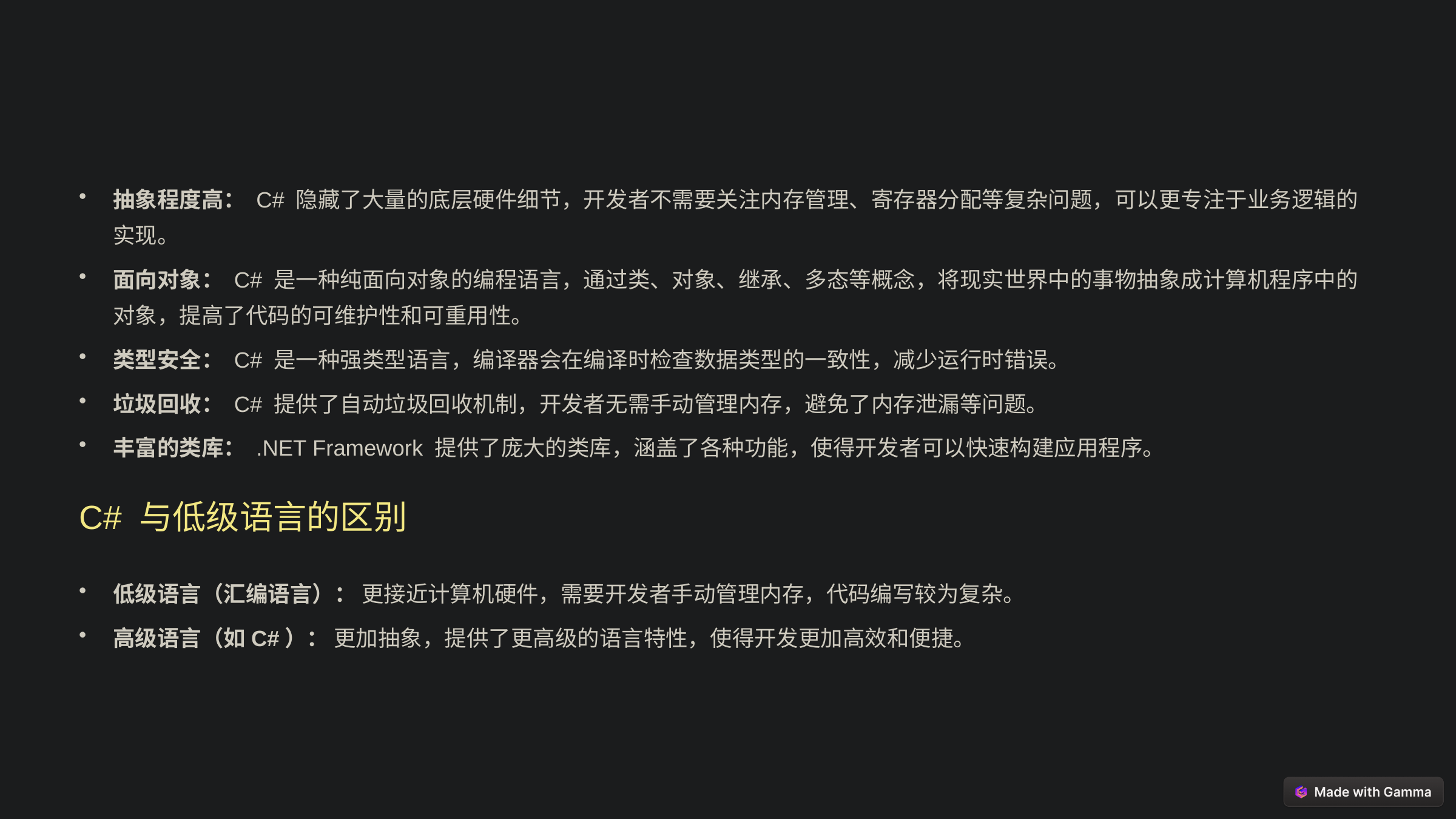

抽象程度高： C# 隐藏了大量的底层硬件细节，开发者不需要关注内存管理、寄存器分配等复杂问题，可以更专注于业务逻辑的实现。
面向对象： C# 是一种纯面向对象的编程语言，通过类、对象、继承、多态等概念，将现实世界中的事物抽象成计算机程序中的对象，提高了代码的可维护性和可重用性。
类型安全： C# 是一种强类型语言，编译器会在编译时检查数据类型的一致性，减少运行时错误。
垃圾回收： C# 提供了自动垃圾回收机制，开发者无需手动管理内存，避免了内存泄漏等问题。
丰富的类库： .NET Framework 提供了庞大的类库，涵盖了各种功能，使得开发者可以快速构建应用程序。
C# 与低级语言的区别
低级语言（汇编语言）： 更接近计算机硬件，需要开发者手动管理内存，代码编写较为复杂。
高级语言（如C#）： 更加抽象，提供了更高级的语言特性，使得开发更加高效和便捷。